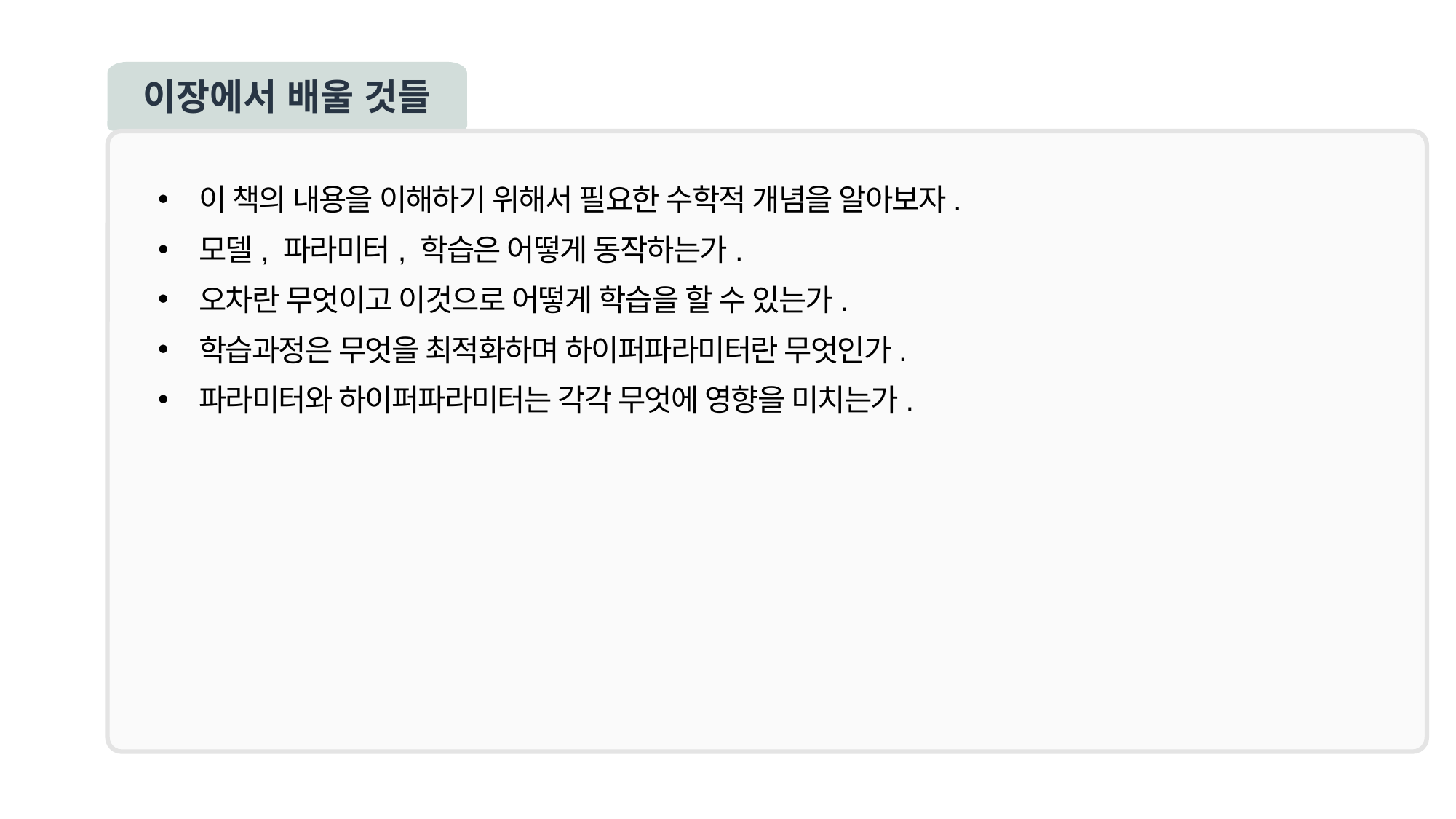

이장에서 배울 것들

이 책의 내용을 이해하기 위해서 필요한 수학적 개념을 알아보자.
모델, 파라미터, 학습은 어떻게 동작하는가.
오차란 무엇이고 이것으로 어떻게 학습을 할 수 있는가.
학습과정은 무엇을 최적화하며 하이퍼파라미터란 무엇인가.
파라미터와 하이퍼파라미터는 각각 무엇에 영향을 미치는가.